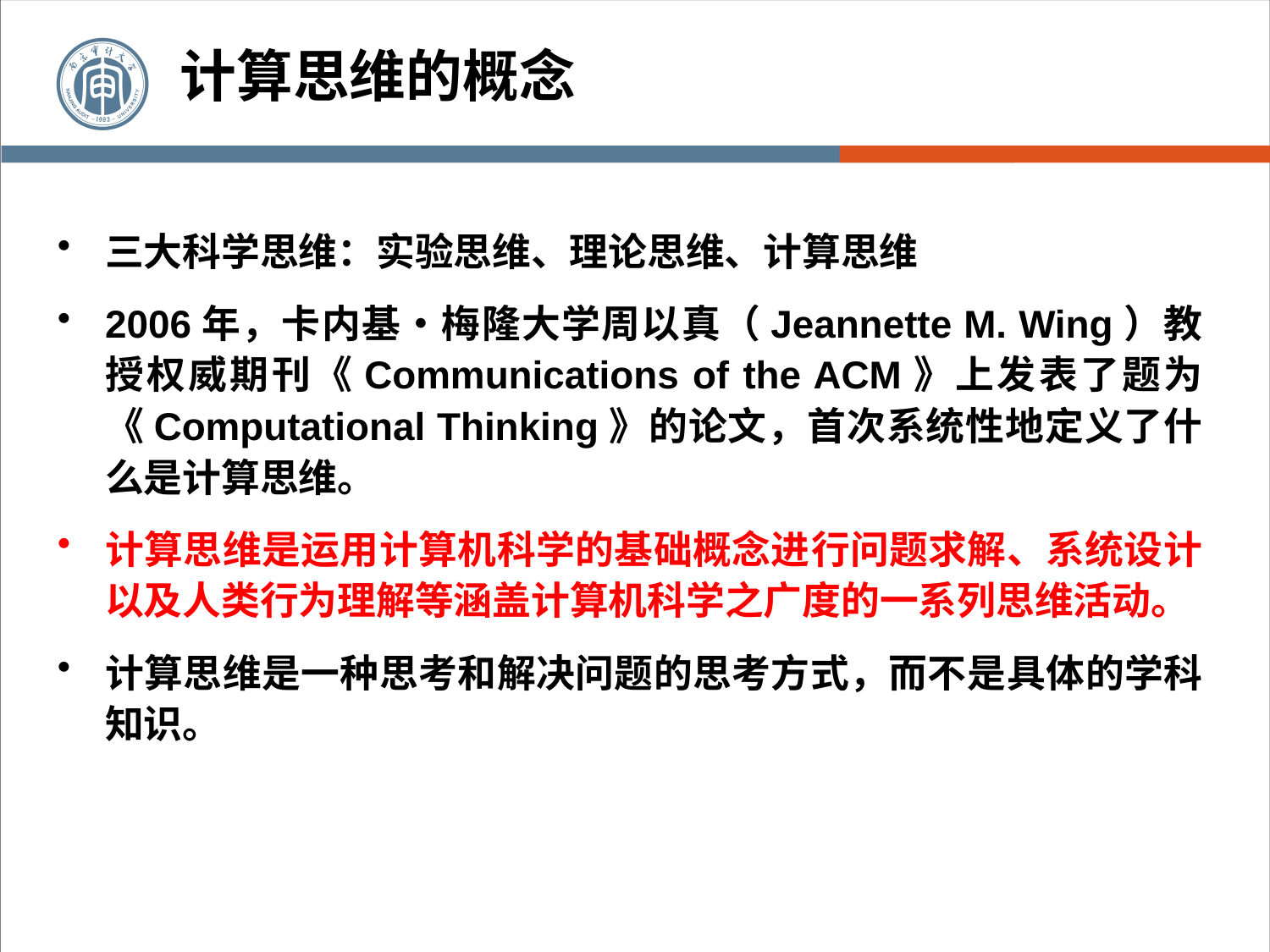

计算思维的概念
三大科学思维：实验思维、理论思维、计算思维
2006年，卡内基•梅隆大学周以真（Jeannette M. Wing）教授权威期刊《Communications of the ACM》上发表了题为《Computational Thinking》的论文，首次系统性地定义了什么是计算思维。
计算思维是运用计算机科学的基础概念进行问题求解、系统设计以及人类行为理解等涵盖计算机科学之广度的一系列思维活动。
计算思维是一种思考和解决问题的思考方式，而不是具体的学科知识。